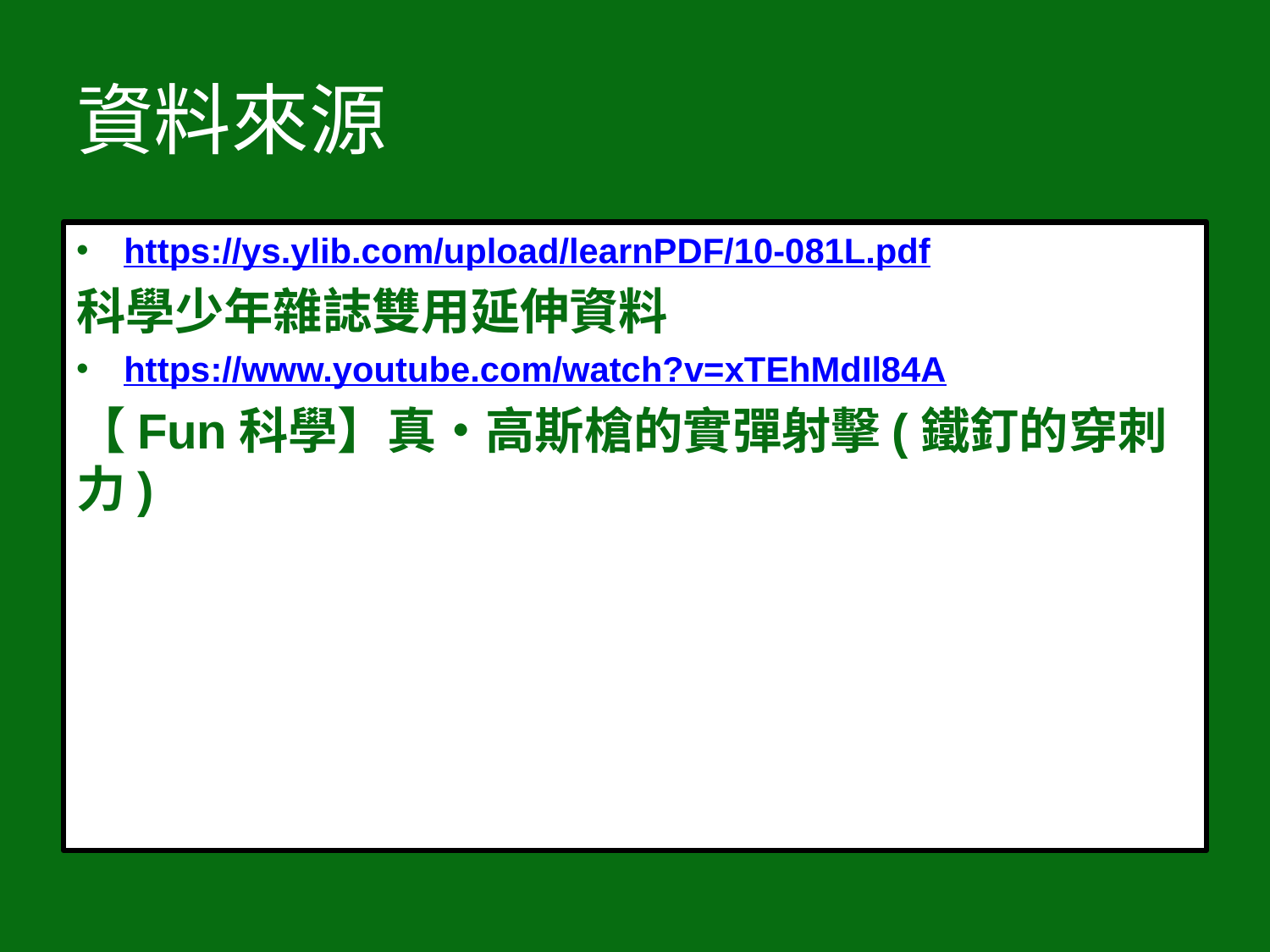

# 資料來源
https://ys.ylib.com/upload/learnPDF/10-081L.pdf
科學少年雜誌雙用延伸資料
https://www.youtube.com/watch?v=xTEhMdIl84A
【Fun科學】真‧高斯槍的實彈射擊(鐵釘的穿刺力)